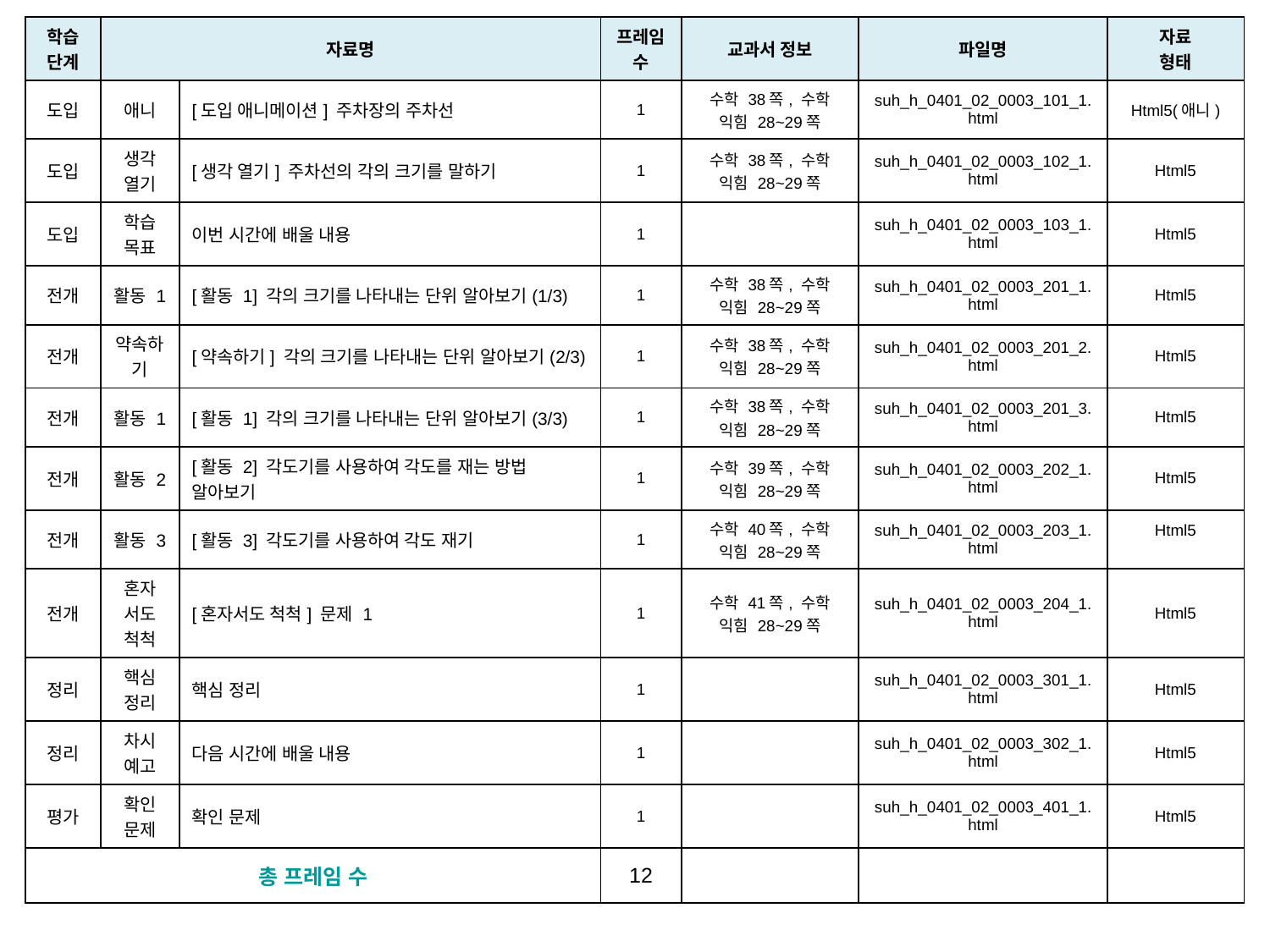

| 학습 단계 | 자료명 |  | 프레임 수 | 교과서 정보 | 파일명 | 자료 형태 |
| --- | --- | --- | --- | --- | --- | --- |
| 도입 | 애니 | [도입 애니메이션] 주차장의 주차선 | 1 | 수학 38쪽, 수학 익힘 28~29쪽 | suh\_h\_0401\_02\_0003\_101\_1.html | Html5(애니) |
| 도입 | 생각 열기 | [생각 열기] 주차선의 각의 크기를 말하기 | 1 | 수학 38쪽, 수학 익힘 28~29쪽 | suh\_h\_0401\_02\_0003\_102\_1.html | Html5 |
| 도입 | 학습 목표 | 이번 시간에 배울 내용 | 1 |  | suh\_h\_0401\_02\_0003\_103\_1.html | Html5 |
| 전개 | 활동 1 | [활동 1] 각의 크기를 나타내는 단위 알아보기(1/3) | 1 | 수학 38쪽, 수학 익힘 28~29쪽 | suh\_h\_0401\_02\_0003\_201\_1.html | Html5 |
| 전개 | 약속하기 | [약속하기] 각의 크기를 나타내는 단위 알아보기(2/3) | 1 | 수학 38쪽, 수학 익힘 28~29쪽 | suh\_h\_0401\_02\_0003\_201\_2.html | Html5 |
| 전개 | 활동 1 | [활동 1] 각의 크기를 나타내는 단위 알아보기(3/3) | 1 | 수학 38쪽, 수학 익힘 28~29쪽 | suh\_h\_0401\_02\_0003\_201\_3.html | Html5 |
| 전개 | 활동 2 | [활동 2] 각도기를 사용하여 각도를 재는 방법 알아보기 | 1 | 수학 39쪽, 수학 익힘 28~29쪽 | suh\_h\_0401\_02\_0003\_202\_1.html | Html5 |
| 전개 | 활동 3 | [활동 3] 각도기를 사용하여 각도 재기 | 1 | 수학 40쪽, 수학 익힘 28~29쪽 | suh\_h\_0401\_02\_0003\_203\_1.html | Html5 |
| 전개 | 혼자 서도 척척 | [혼자서도 척척] 문제 1 | 1 | 수학 41쪽, 수학 익힘 28~29쪽 | suh\_h\_0401\_02\_0003\_204\_1.html | Html5 |
| 정리 | 핵심 정리 | 핵심 정리 | 1 |  | suh\_h\_0401\_02\_0003\_301\_1.html | Html5 |
| 정리 | 차시 예고 | 다음 시간에 배울 내용 | 1 |  | suh\_h\_0401\_02\_0003\_302\_1.html | Html5 |
| 평가 | 확인 문제 | 확인 문제 | 1 |  | suh\_h\_0401\_02\_0003\_401\_1.html | Html5 |
| 총 프레임 수 |  |  | 12 |  |  |  |